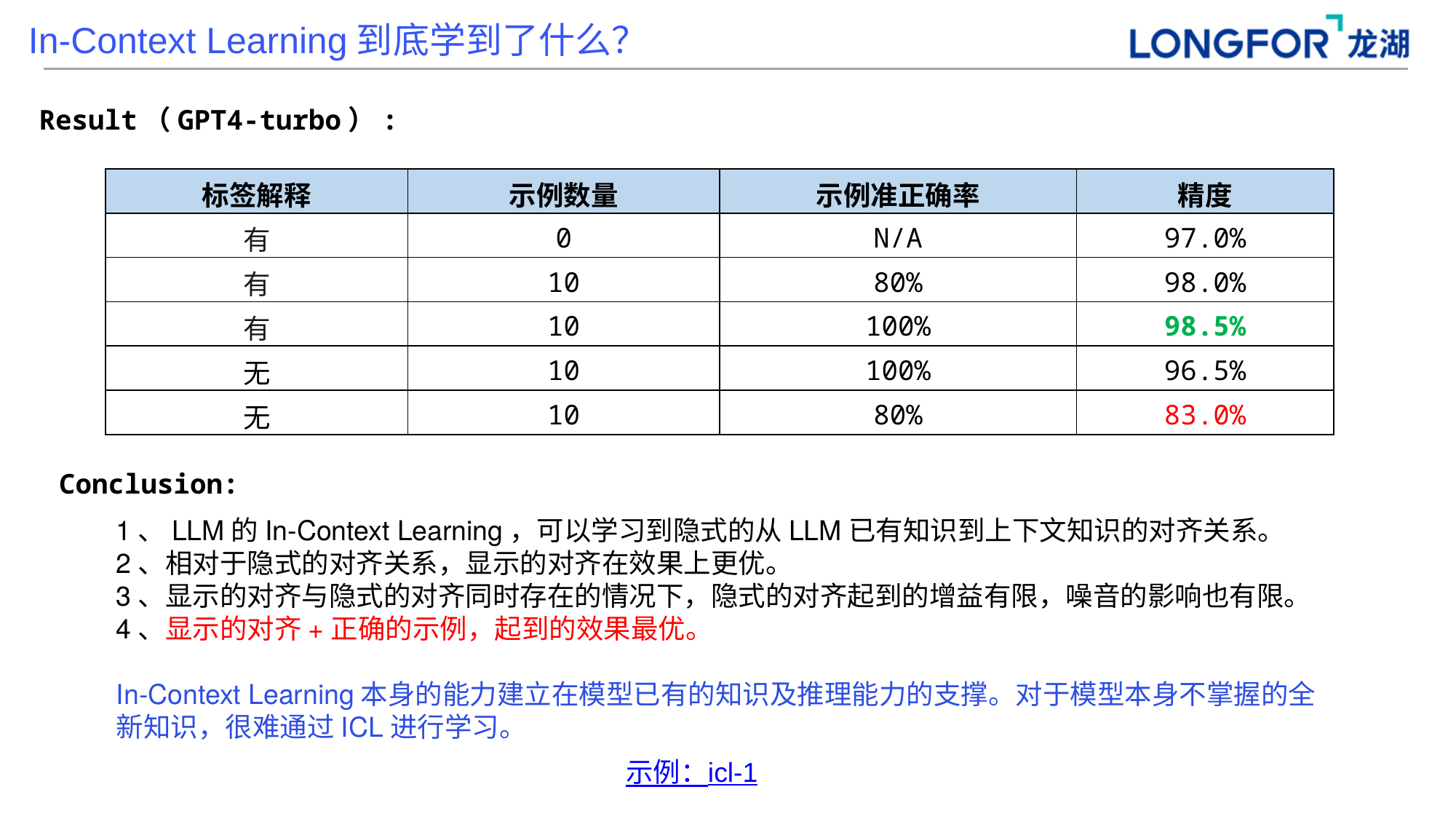

In-Context Learning到底学到了什么？
Result（GPT4-turbo）:
| 标签解释 | 示例数量 | 示例准正确率 | 精度 |
| --- | --- | --- | --- |
| 有 | 0 | N/A | 97.0% |
| 有 | 10 | 80% | 98.0% |
| 有 | 10 | 100% | 98.5% |
| 无 | 10 | 100% | 96.5% |
| 无 | 10 | 80% | 83.0% |
Conclusion:
1、LLM的In-Context Learning，可以学习到隐式的从LLM已有知识到上下文知识的对齐关系。
2、相对于隐式的对齐关系，显示的对齐在效果上更优。
3、显示的对齐与隐式的对齐同时存在的情况下，隐式的对齐起到的增益有限，噪音的影响也有限。
4、显示的对齐+正确的示例，起到的效果最优。
In-Context Learning本身的能力建立在模型已有的知识及推理能力的支撑。对于模型本身不掌握的全新知识，很难通过ICL进行学习。
示例：icl-1